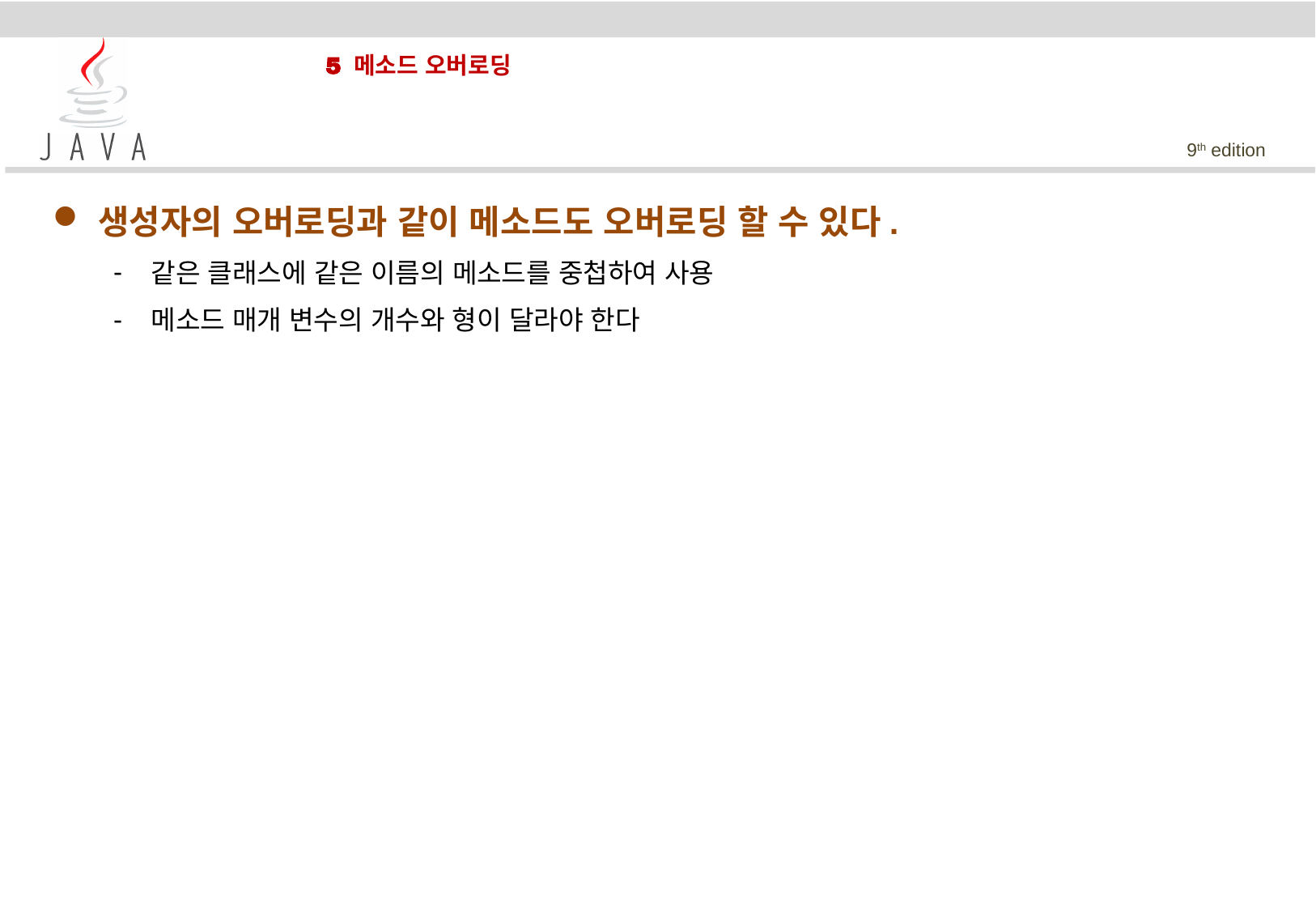

# 5 메소드 오버로딩

생성자의 오버로딩과 같이 메소드도 오버로딩 할 수 있다.
같은 클래스에 같은 이름의 메소드를 중첩하여 사용
메소드 매개 변수의 개수와 형이 달라야 한다